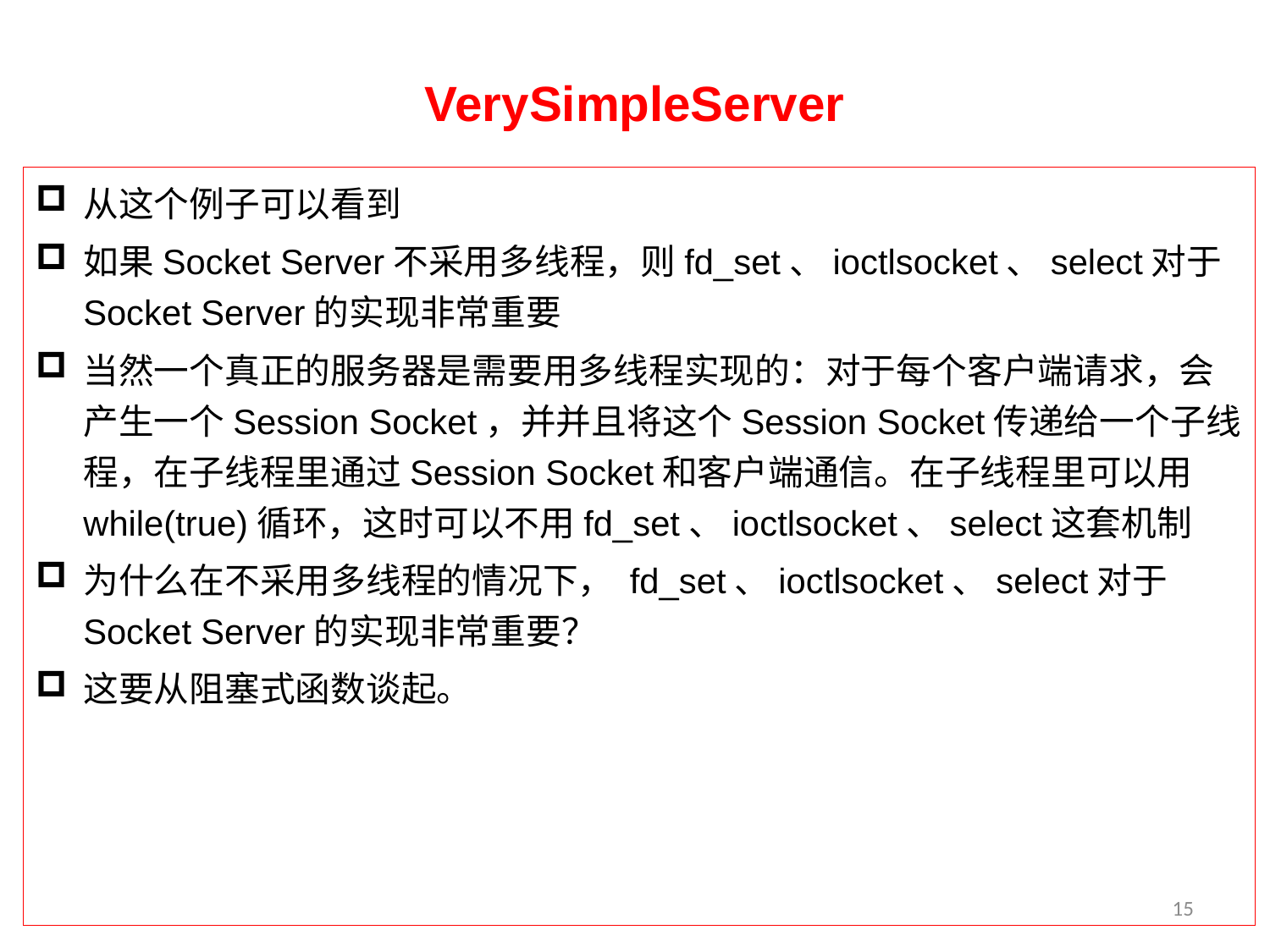

# VerySimpleServer
从这个例子可以看到
如果Socket Server不采用多线程，则fd_set、ioctlsocket、select对于Socket Server的实现非常重要
当然一个真正的服务器是需要用多线程实现的：对于每个客户端请求，会产生一个Session Socket，并并且将这个Session Socket传递给一个子线程，在子线程里通过Session Socket和客户端通信。在子线程里可以用while(true)循环，这时可以不用fd_set、ioctlsocket、select这套机制
为什么在不采用多线程的情况下， fd_set、ioctlsocket、select对于Socket Server的实现非常重要？
这要从阻塞式函数谈起。
15